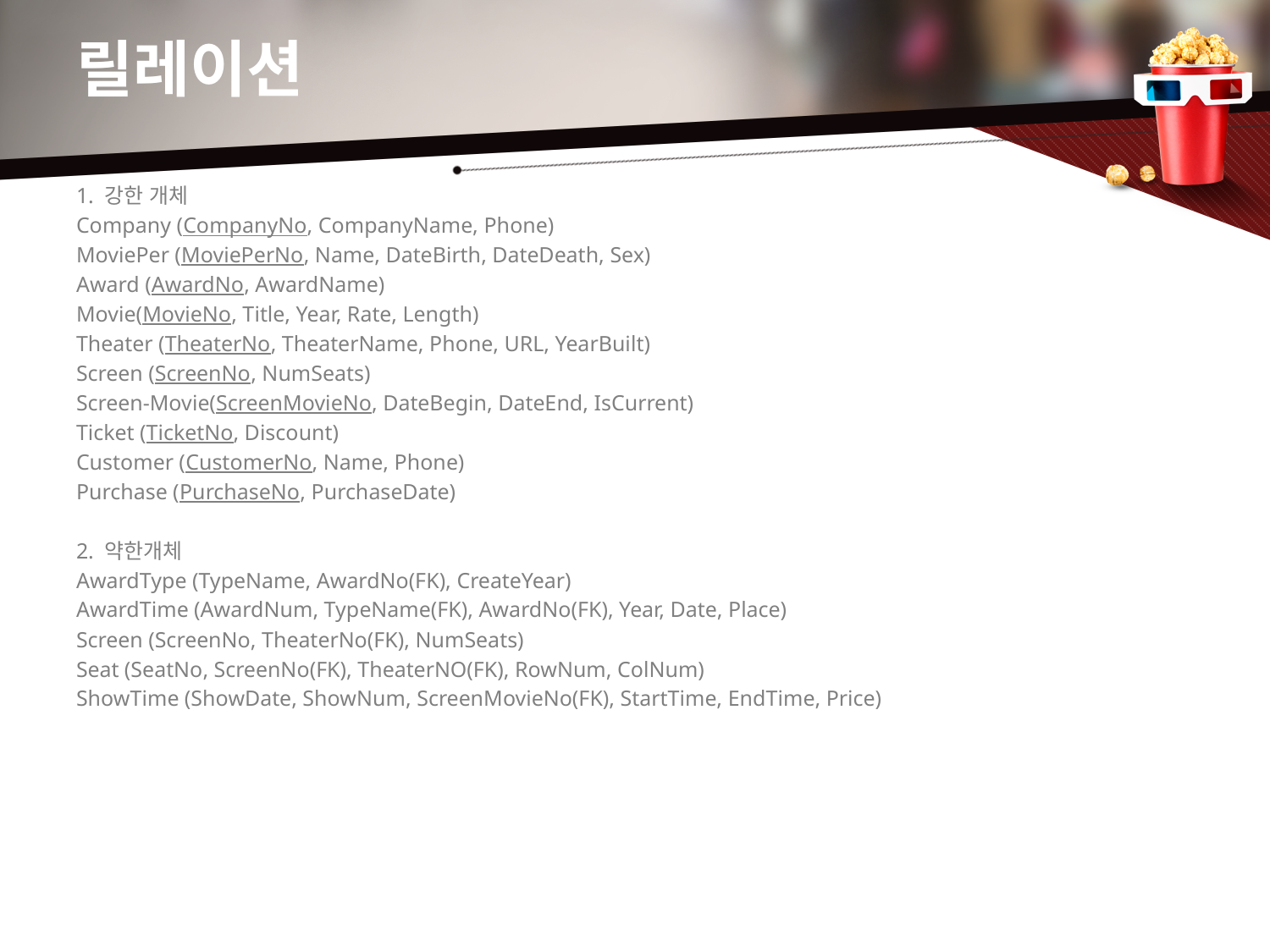

# 릴레이션
1. 강한 개체
Company (CompanyNo, CompanyName, Phone)
MoviePer (MoviePerNo, Name, DateBirth, DateDeath, Sex)
Award (AwardNo, AwardName)
Movie(MovieNo, Title, Year, Rate, Length)
Theater (TheaterNo, TheaterName, Phone, URL, YearBuilt)
Screen (ScreenNo, NumSeats)
Screen-Movie(ScreenMovieNo, DateBegin, DateEnd, IsCurrent)
Ticket (TicketNo, Discount)
Customer (CustomerNo, Name, Phone)
Purchase (PurchaseNo, PurchaseDate)

2. 약한개체
AwardType (TypeName, AwardNo(FK), CreateYear)
AwardTime (AwardNum, TypeName(FK), AwardNo(FK), Year, Date, Place)
Screen (ScreenNo, TheaterNo(FK), NumSeats)
Seat (SeatNo, ScreenNo(FK), TheaterNO(FK), RowNum, ColNum)
ShowTime (ShowDate, ShowNum, ScreenMovieNo(FK), StartTime, EndTime, Price)